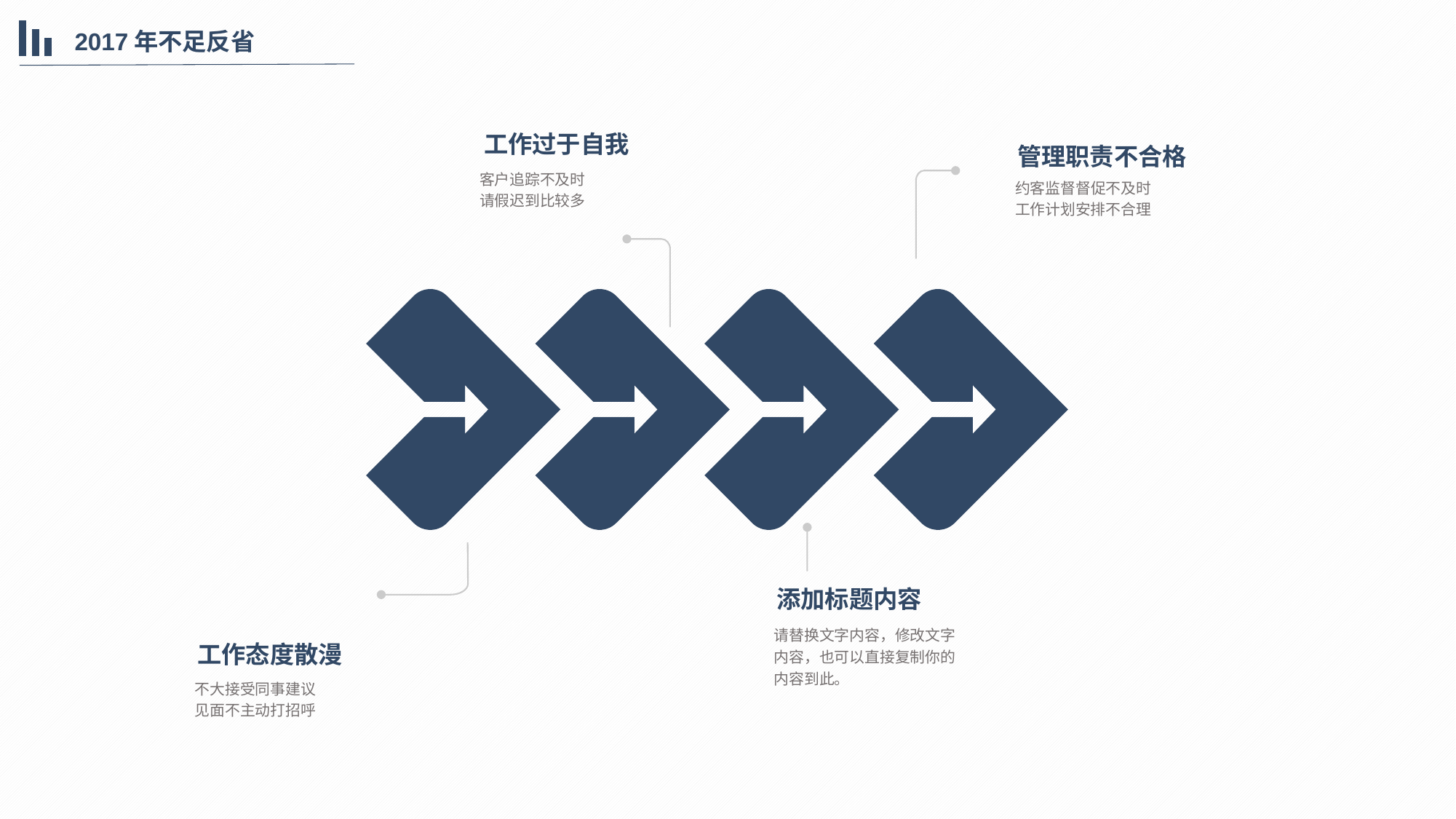

2017年不足反省

工作过于自我
管理职责不合格
客户追踪不及时
请假迟到比较多

约客监督督促不及时
工作计划安排不合理

添加标题内容
请替换文字内容，修改文字内容，也可以直接复制你的内容到此。
工作态度散漫
不大接受同事建议
见面不主动打招呼